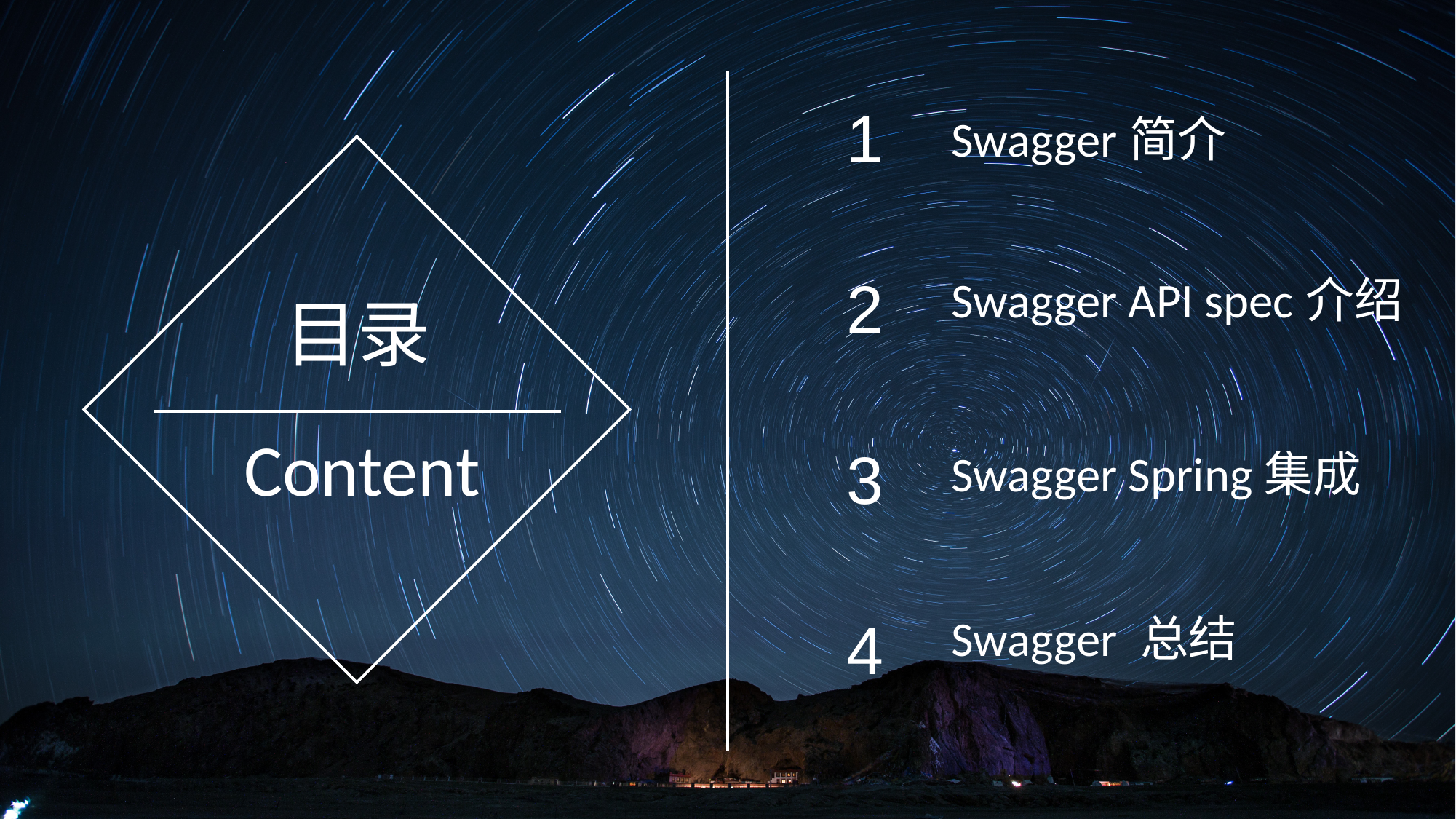

Swagger简介
目录
Swagger API spec介绍

Content
Swagger Spring集成
Swagger 总结